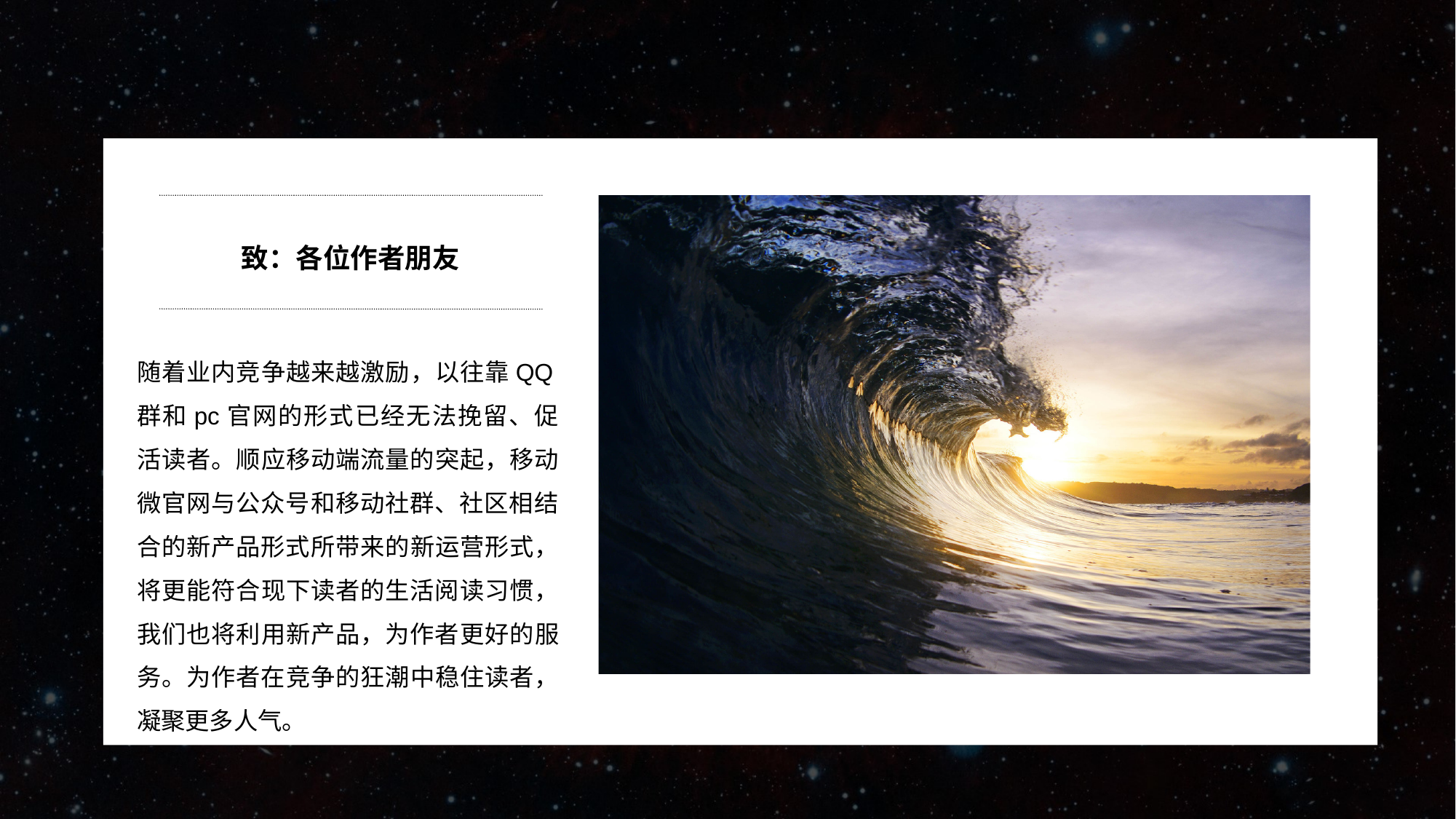

致：各位作者朋友

随着业内竞争越来越激励，以往靠QQ群和pc官网的形式已经无法挽留、促活读者。顺应移动端流量的突起，移动微官网与公众号和移动社群、社区相结合的新产品形式所带来的新运营形式，将更能符合现下读者的生活阅读习惯，我们也将利用新产品，为作者更好的服务。为作者在竞争的狂潮中稳住读者，凝聚更多人气。